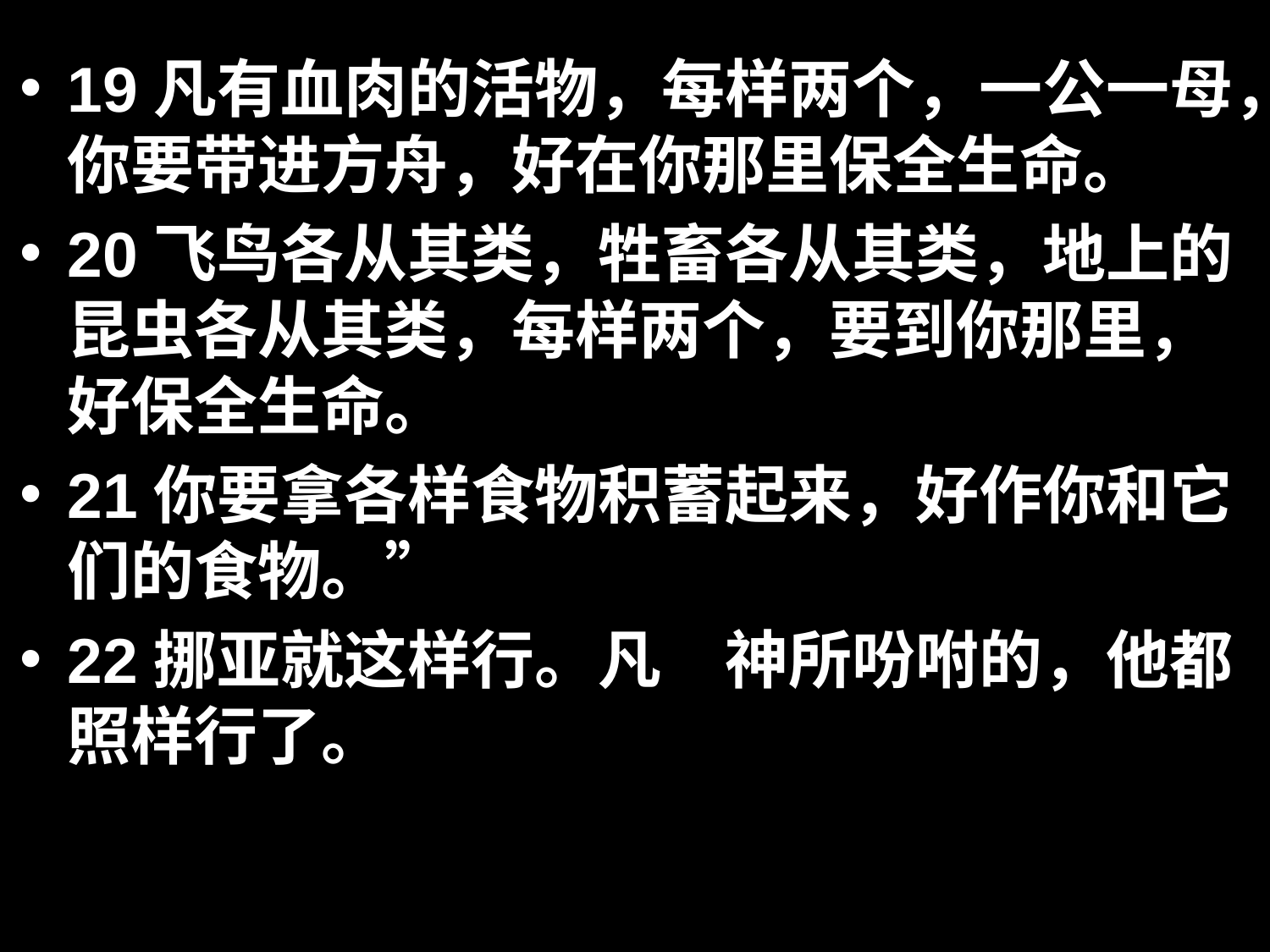

19凡有血肉的活物，每样两个，一公一母，你要带进方舟，好在你那里保全生命。
20飞鸟各从其类，牲畜各从其类，地上的昆虫各从其类，每样两个，要到你那里，好保全生命。
21你要拿各样食物积蓄起来，好作你和它们的食物。”
22挪亚就这样行。凡　神所吩咐的，他都照样行了。
4